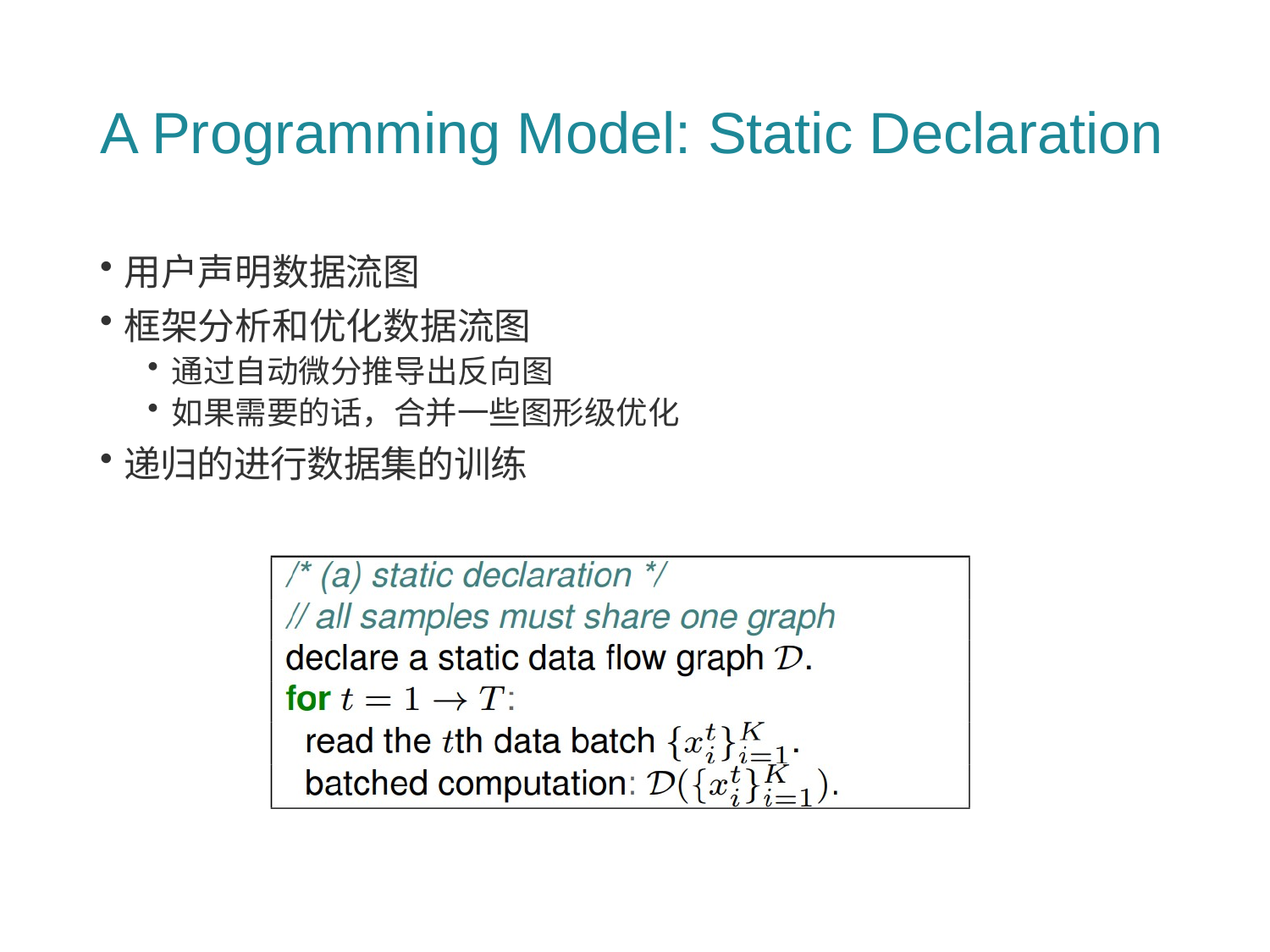

# A Programming Model: Static Declaration
用户声明数据流图
框架分析和优化数据流图
通过自动微分推导出反向图
如果需要的话，合并一些图形级优化
递归的进行数据集的训练